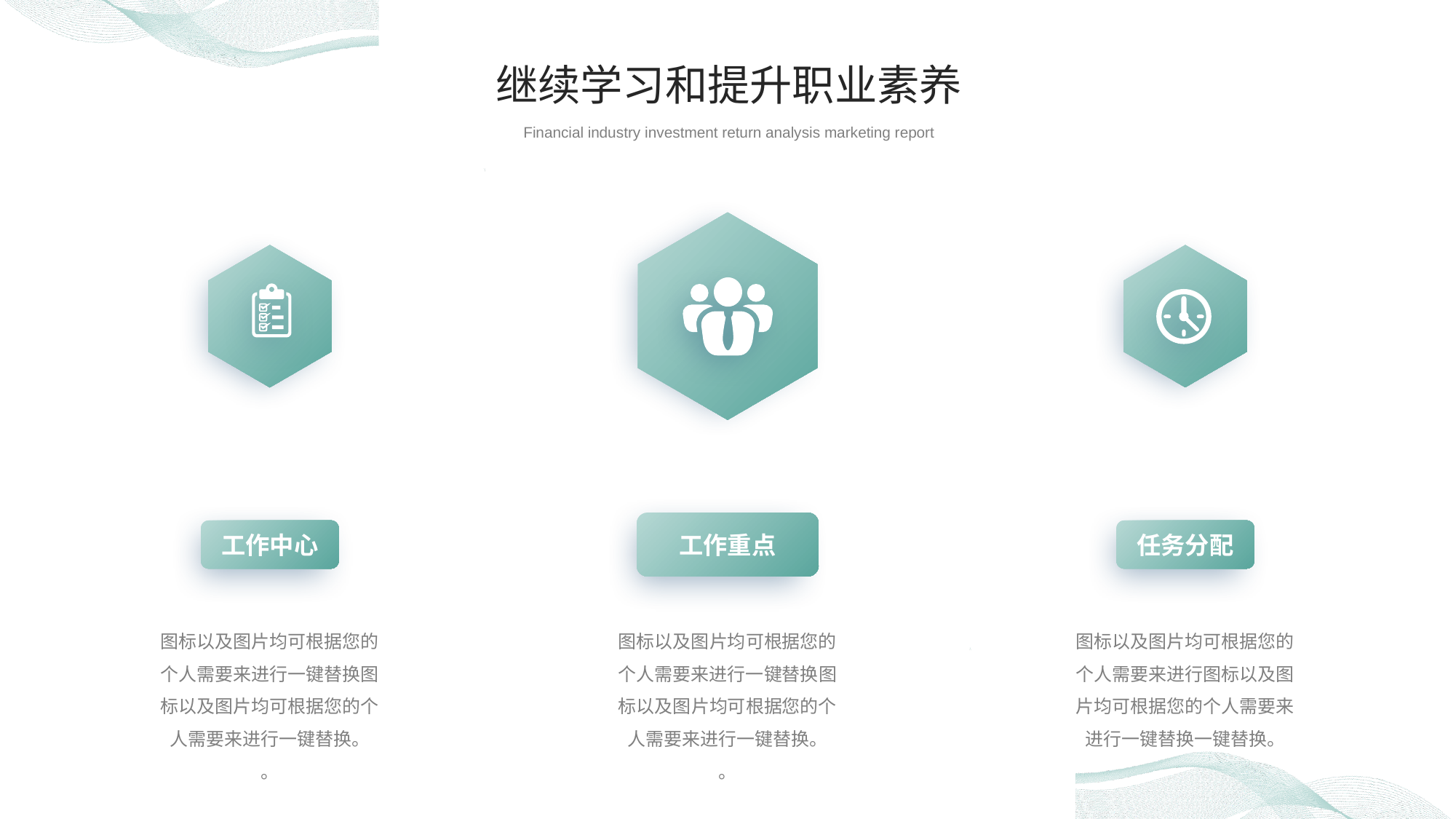

行业PPT模板http://www.XX.com/hangye/
继续学习和提升职业素养
Financial industry investment return analysis marketing report

工作重点
工作中心
任务分配
图标以及图片均可根据您的个人需要来进行一键替换图标以及图片均可根据您的个人需要来进行一键替换。
。
图标以及图片均可根据您的个人需要来进行一键替换图标以及图片均可根据您的个人需要来进行一键替换。
。
图标以及图片均可根据您的个人需要来进行图标以及图片均可根据您的个人需要来进行一键替换一键替换。